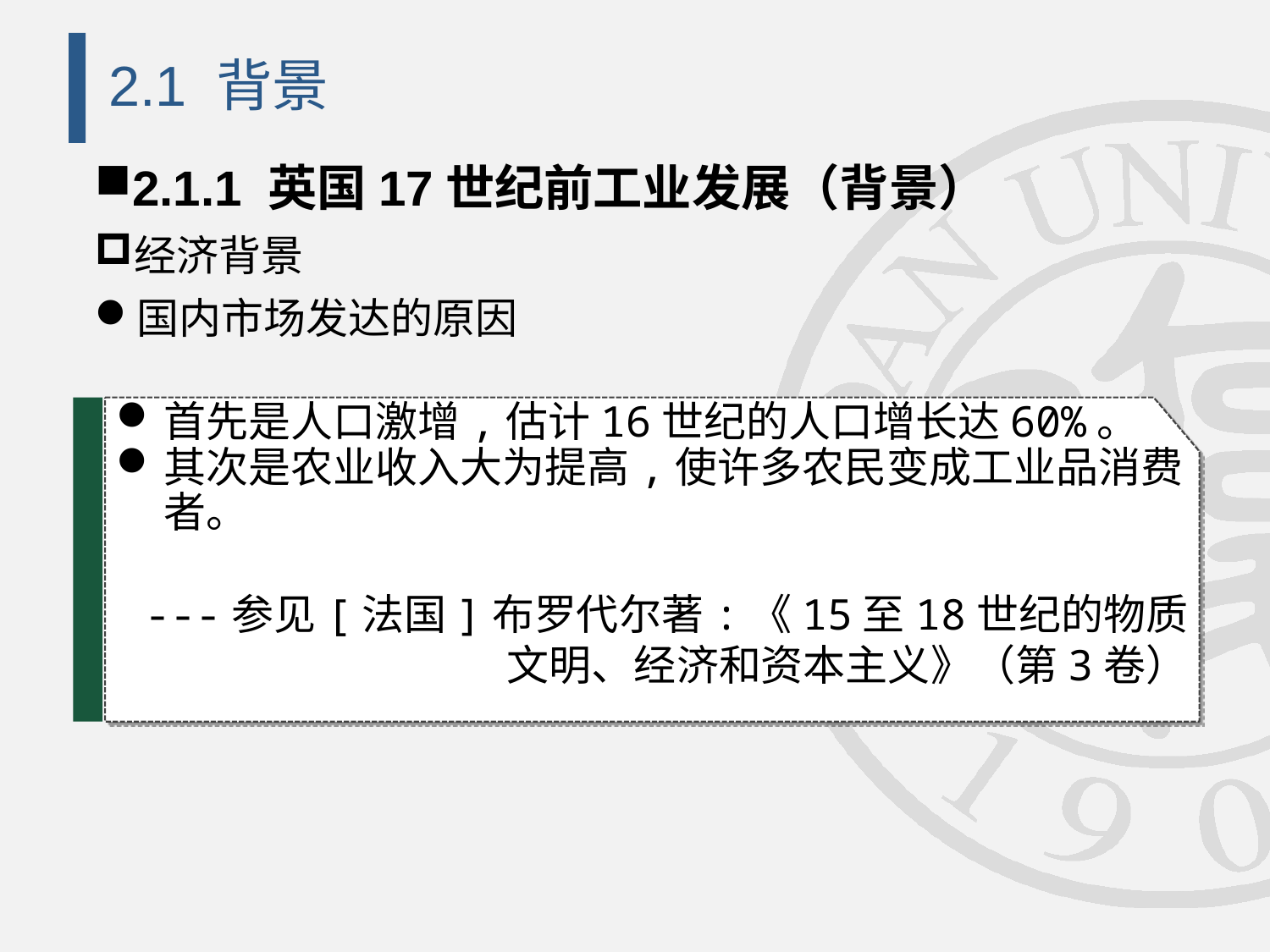

# 2.1 背景
2.1.1 英国17世纪前工业发展（背景）
经济背景
国内市场发达的原因

首先是人口激增,估计16世纪的人口增长达60%。
其次是农业收入大为提高,使许多农民变成工业品消费者。

---参见[法国]布罗代尔著:《15至18世纪的物质文明、经济和资本主义》（第3卷）